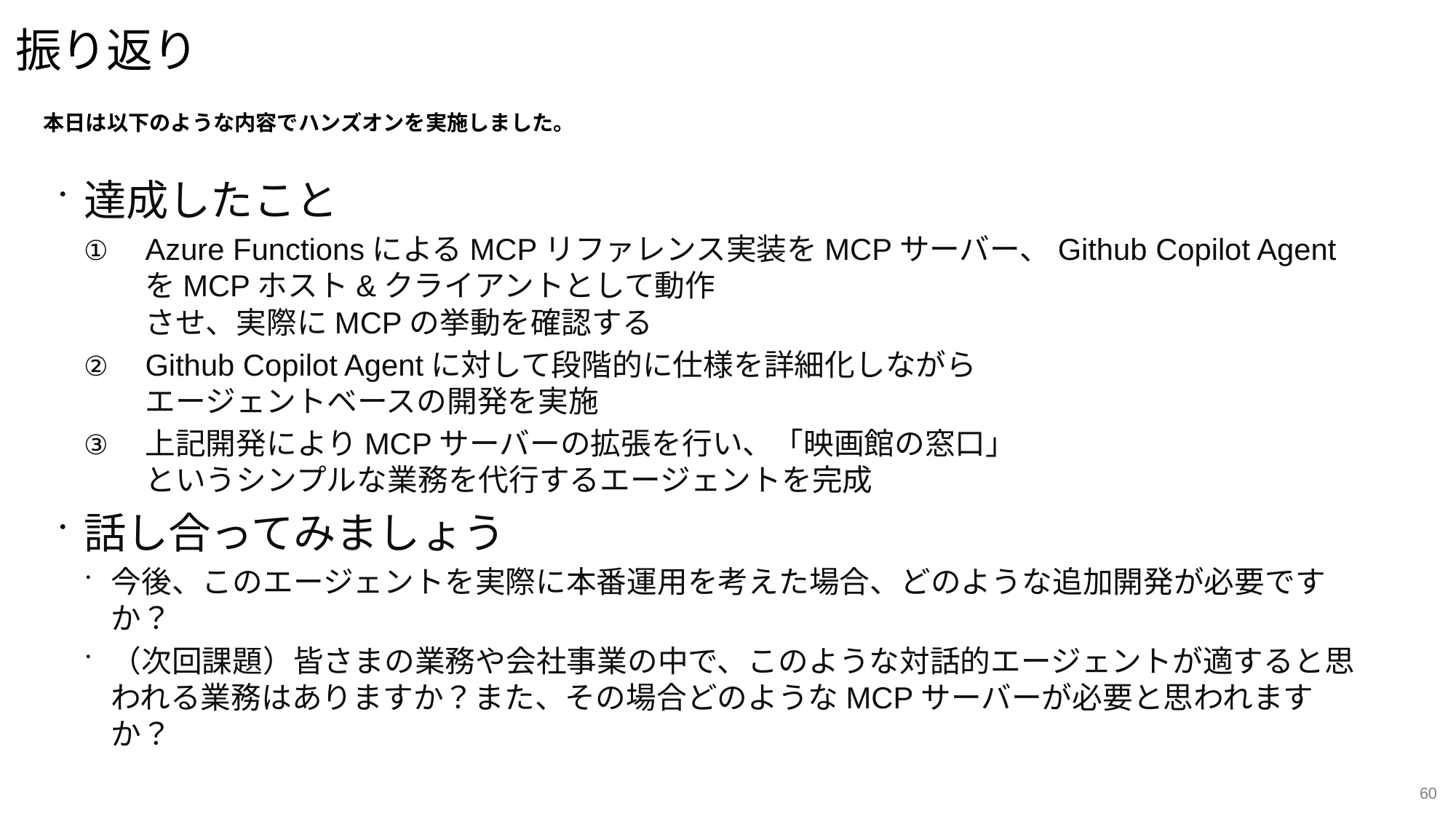

# 振り返り
本日は以下のような内容でハンズオンを実施しました。
達成したこと
Azure FunctionsによるMCPリファレンス実装をMCPサーバー、Github Copilot AgentをMCPホスト&クライアントとして動作
させ、実際にMCPの挙動を確認する
Github Copilot Agentに対して段階的に仕様を詳細化しながら
エージェントベースの開発を実施
上記開発によりMCPサーバーの拡張を行い、「映画館の窓口」
というシンプルな業務を代行するエージェントを完成
話し合ってみましょう
今後、このエージェントを実際に本番運用を考えた場合、どのような追加開発が必要ですか？
（次回課題）皆さまの業務や会社事業の中で、このような対話的エージェントが適すると思われる業務はありますか？また、その場合どのようなMCPサーバーが必要と思われますか？
60